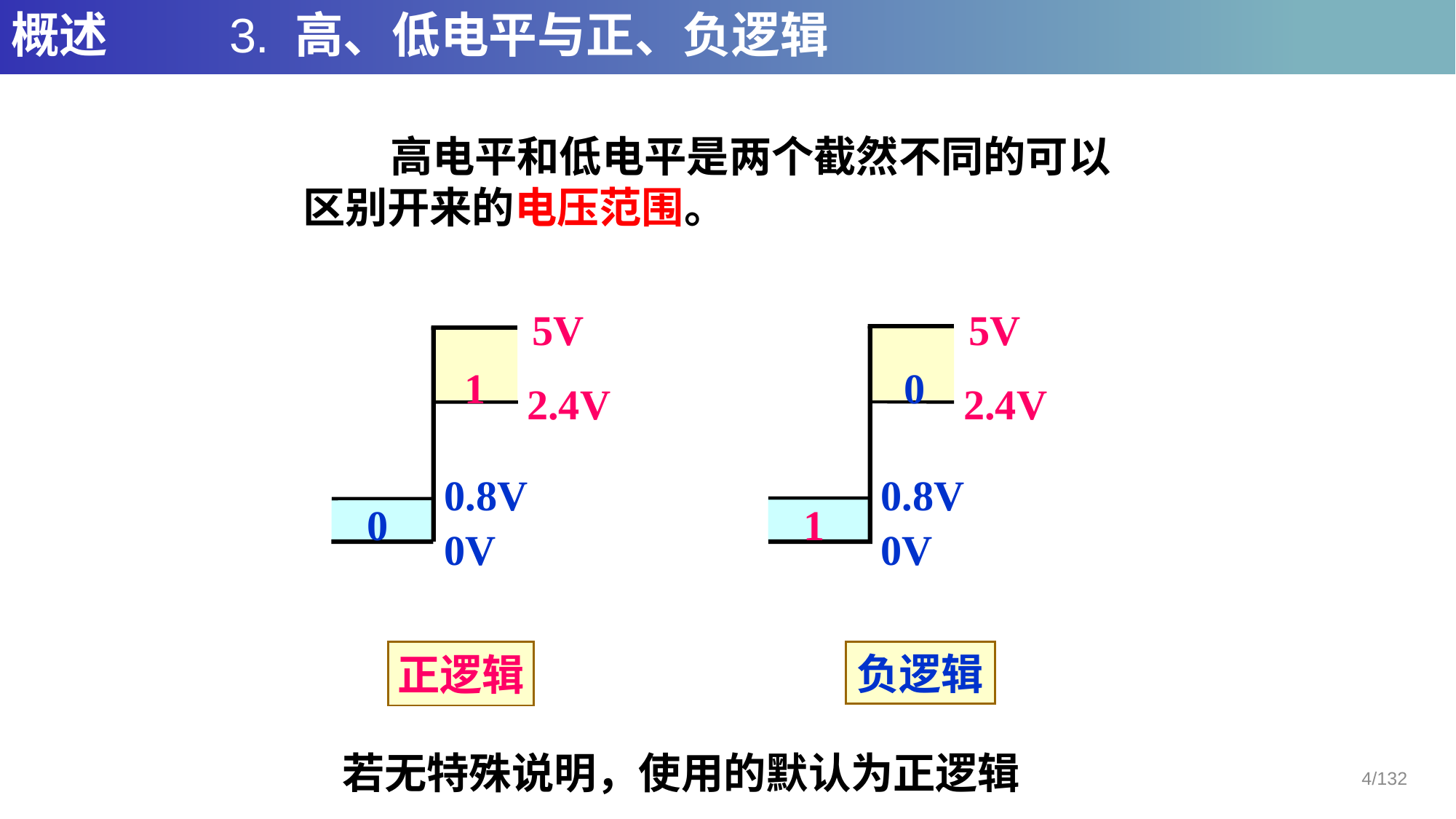

# 概述		3. 高、低电平与正、负逻辑
        高电平和低电平是两个截然不同的可以区别开来的电压范围。

5V

2.4V

0.8V

0V

5V

2.4V

0.8V

0V

1
0
0
1
正逻辑
负逻辑
若无特殊说明，使用的默认为正逻辑
4/132